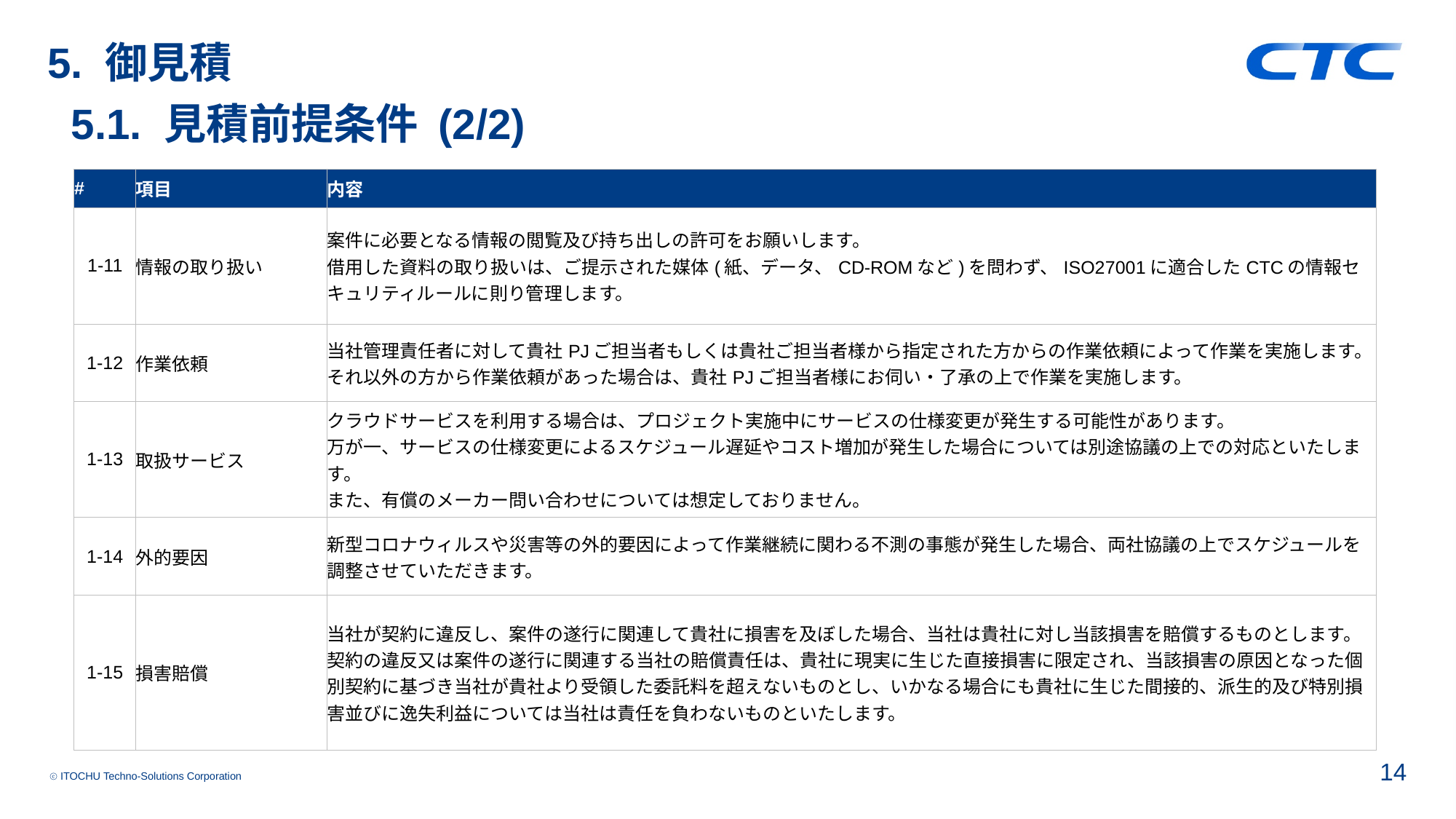

5. 御見積
  5.1. 見積前提条件 (2/2)
| # | 項目 | 内容 |
| --- | --- | --- |
| 1-11 | 情報の取り扱い | 案件に必要となる情報の閲覧及び持ち出しの許可をお願いします。 借用した資料の取り扱いは、ご提示された媒体(紙、データ、CD-ROMなど)を問わず、ISO27001に適合したCTCの情報セキュリティルールに則り管理します。 |
| 1-12 | 作業依頼 | 当社管理責任者に対して貴社PJご担当者もしくは貴社ご担当者様から指定された方からの作業依頼によって作業を実施します。 それ以外の方から作業依頼があった場合は、貴社PJご担当者様にお伺い・了承の上で作業を実施します。 |
| 1-13 | 取扱サービス | クラウドサービスを利用する場合は、プロジェクト実施中にサービスの仕様変更が発生する可能性があります。 万が一、サービスの仕様変更によるスケジュール遅延やコスト増加が発生した場合については別途協議の上での対応といたします。 また、有償のメーカー問い合わせについては想定しておりません。 |
| 1-14 | 外的要因 | 新型コロナウィルスや災害等の外的要因によって作業継続に関わる不測の事態が発生した場合、両社協議の上でスケジュールを調整させていただきます。 |
| 1-15 | 損害賠償 | 当社が契約に違反し、案件の遂行に関連して貴社に損害を及ぼした場合、当社は貴社に対し当該損害を賠償するものとします。 契約の違反又は案件の遂行に関連する当社の賠償責任は、貴社に現実に生じた直接損害に限定され、当該損害の原因となった個別契約に基づき当社が貴社より受領した委託料を超えないものとし、いかなる場合にも貴社に生じた間接的、派生的及び特別損害並びに逸失利益については当社は責任を負わないものといたします。 |